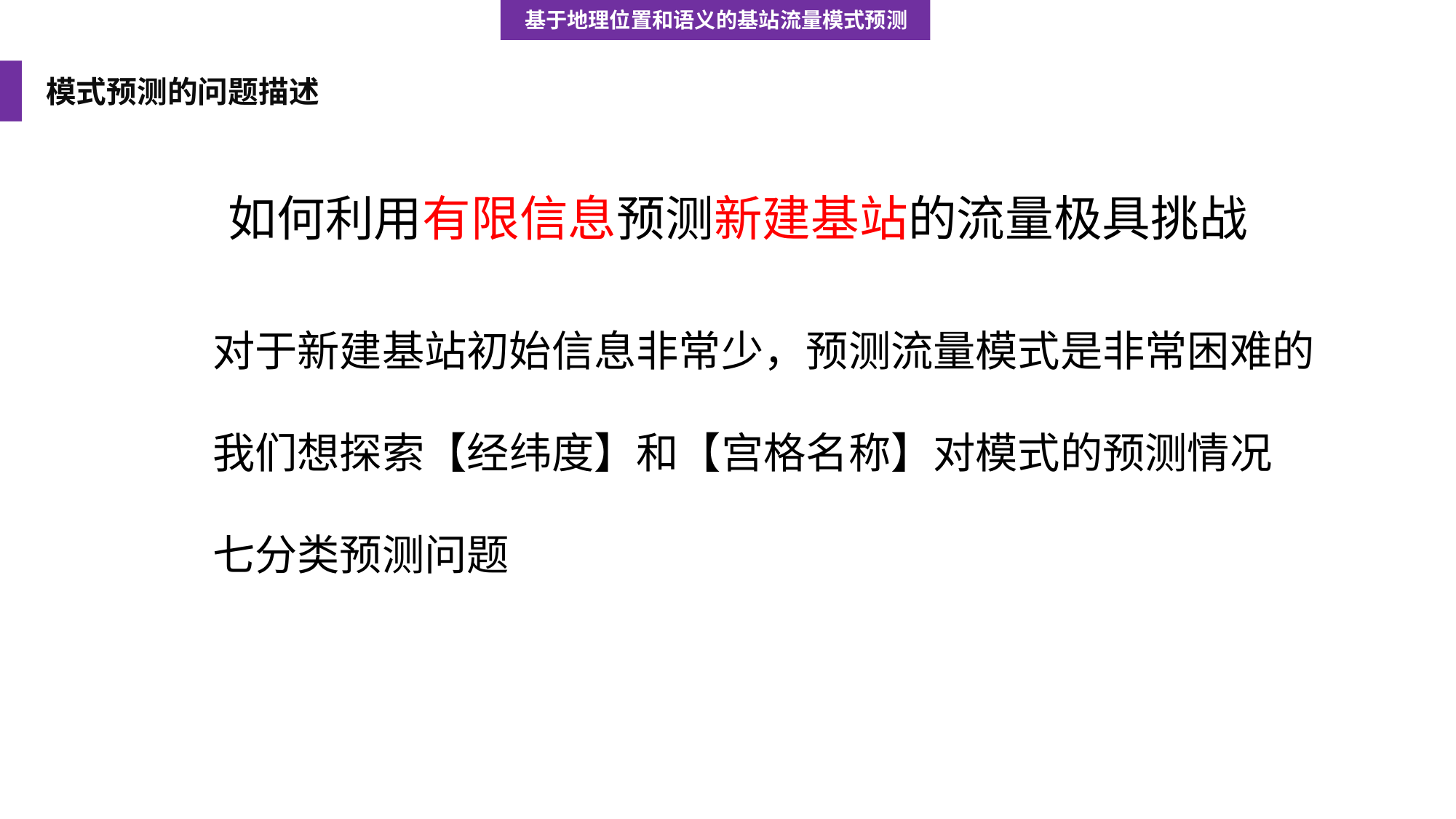

基于地理位置和语义的基站流量模式预测

模式预测的问题描述
如何利用有限信息预测新建基站的流量极具挑战
对于新建基站初始信息非常少，预测流量模式是非常困难的

我们想探索【经纬度】和【宫格名称】对模式的预测情况

七分类预测问题